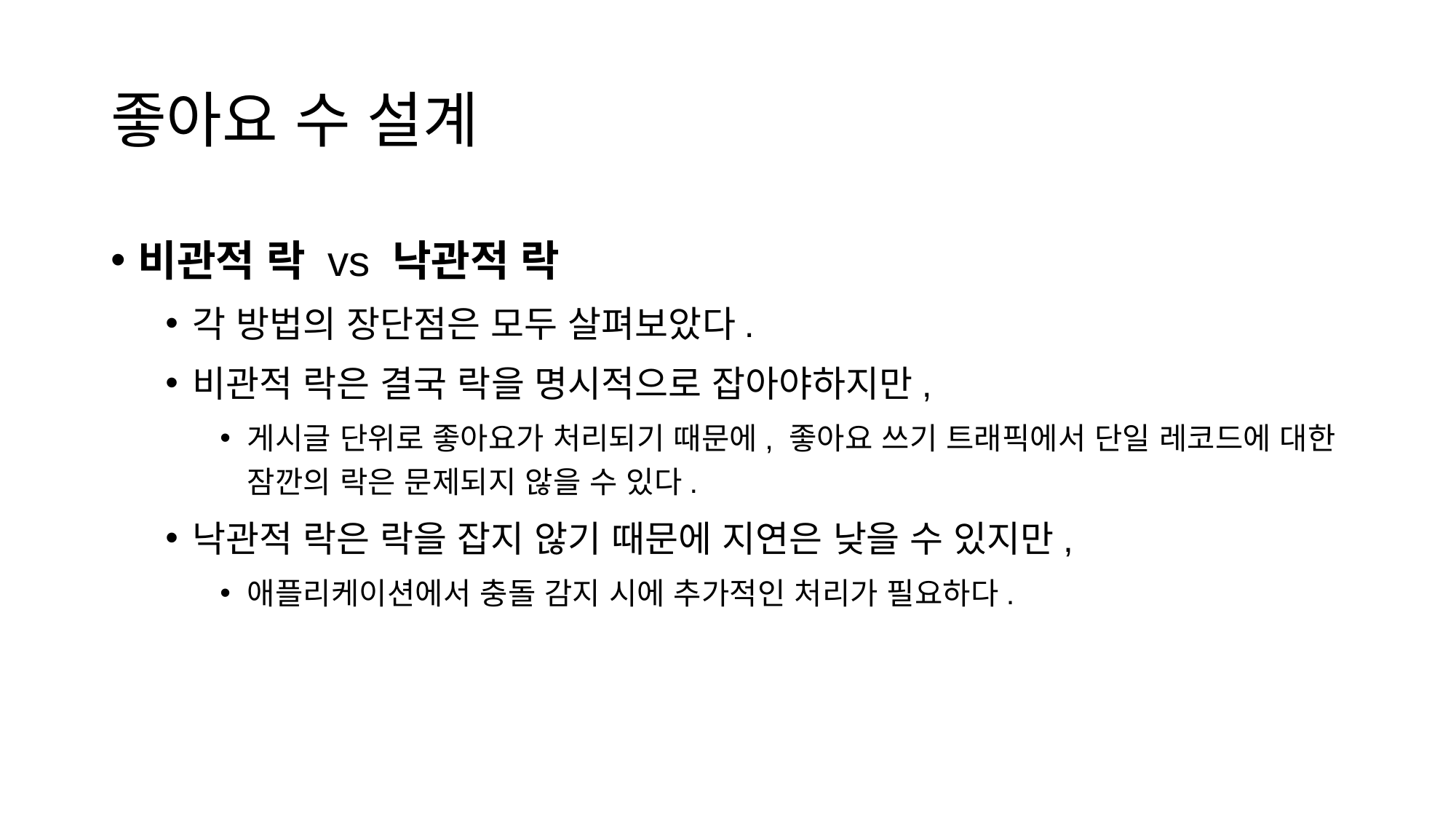

# 좋아요 수 설계
비관적 락 vs 낙관적 락
각 방법의 장단점은 모두 살펴보았다.
비관적 락은 결국 락을 명시적으로 잡아야하지만,
게시글 단위로 좋아요가 처리되기 때문에, 좋아요 쓰기 트래픽에서 단일 레코드에 대한 잠깐의 락은 문제되지 않을 수 있다.
낙관적 락은 락을 잡지 않기 때문에 지연은 낮을 수 있지만,
애플리케이션에서 충돌 감지 시에 추가적인 처리가 필요하다.